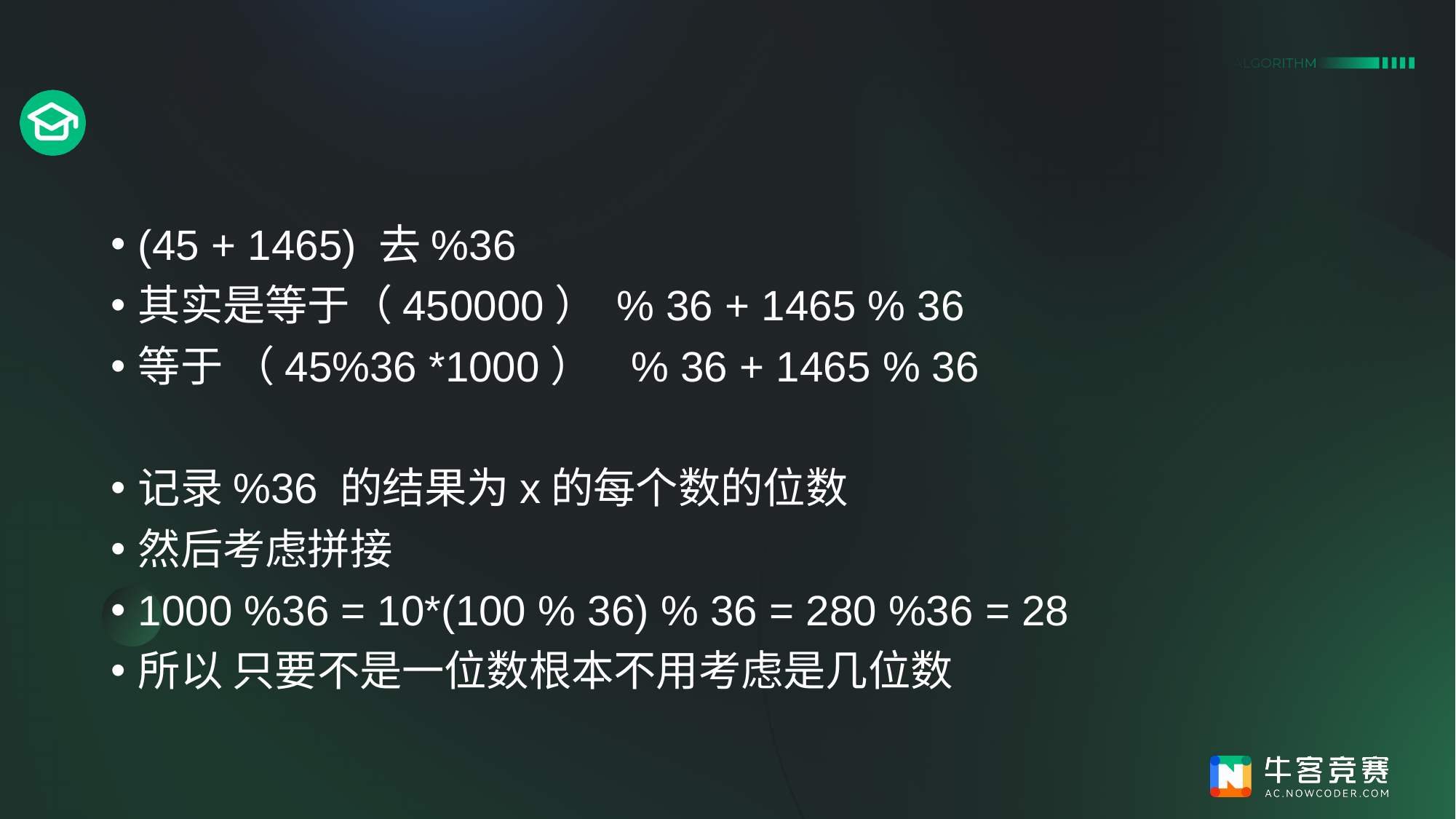

#
(45 + 1465) 去%36
其实是等于（450000） % 36 + 1465 % 36
等于 （45%36 *1000）   % 36 + 1465 % 36

记录%36 的结果为x的每个数的位数
然后考虑拼接
1000 %36 = 10*(100 % 36) % 36 = 280 %36 = 28
所以 只要不是一位数根本不用考虑是几位数